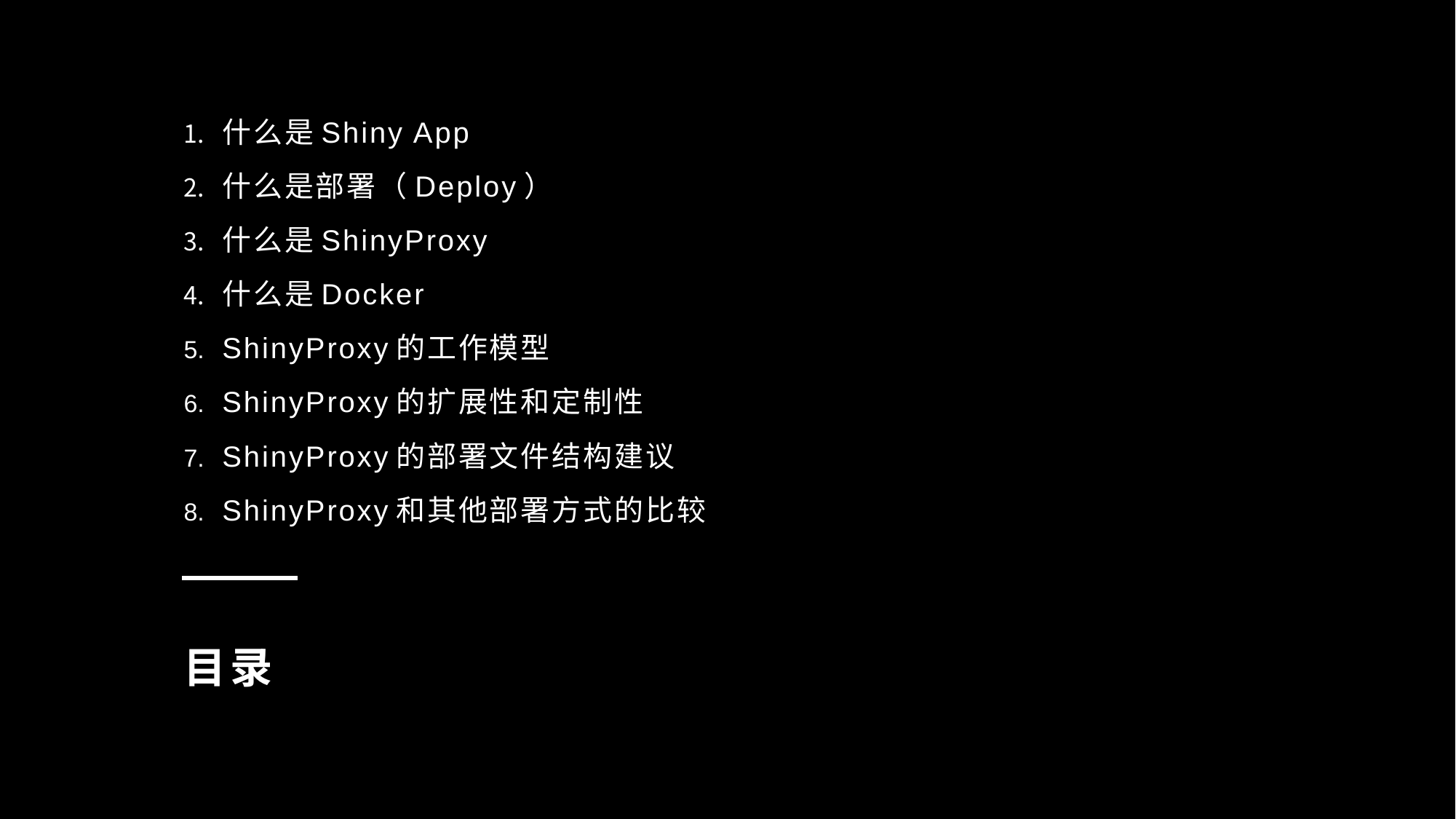

什么是Shiny App
什么是部署（Deploy）
什么是ShinyProxy
什么是Docker
ShinyProxy的工作模型
ShinyProxy的扩展性和定制性
ShinyProxy的部署文件结构建议
ShinyProxy和其他部署方式的比较

# 目录